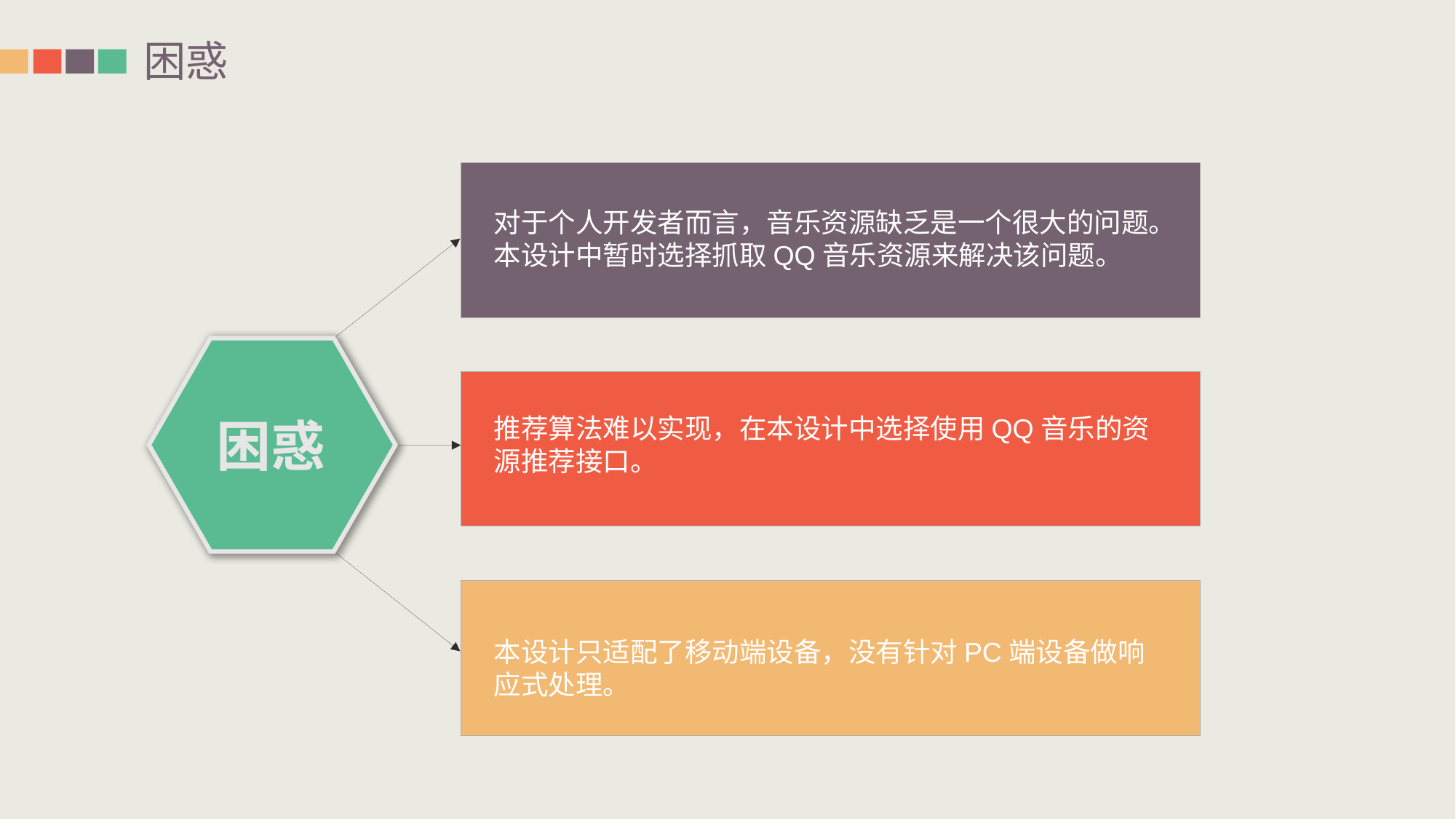

困惑

对于个人开发者而言，音乐资源缺乏是一个很大的问题。本设计中暂时选择抓取QQ音乐资源来解决该问题。

困惑

推荐算法难以实现，在本设计中选择使用QQ音乐的资源推荐接口。

本设计只适配了移动端设备，没有针对PC端设备做响应式处理。